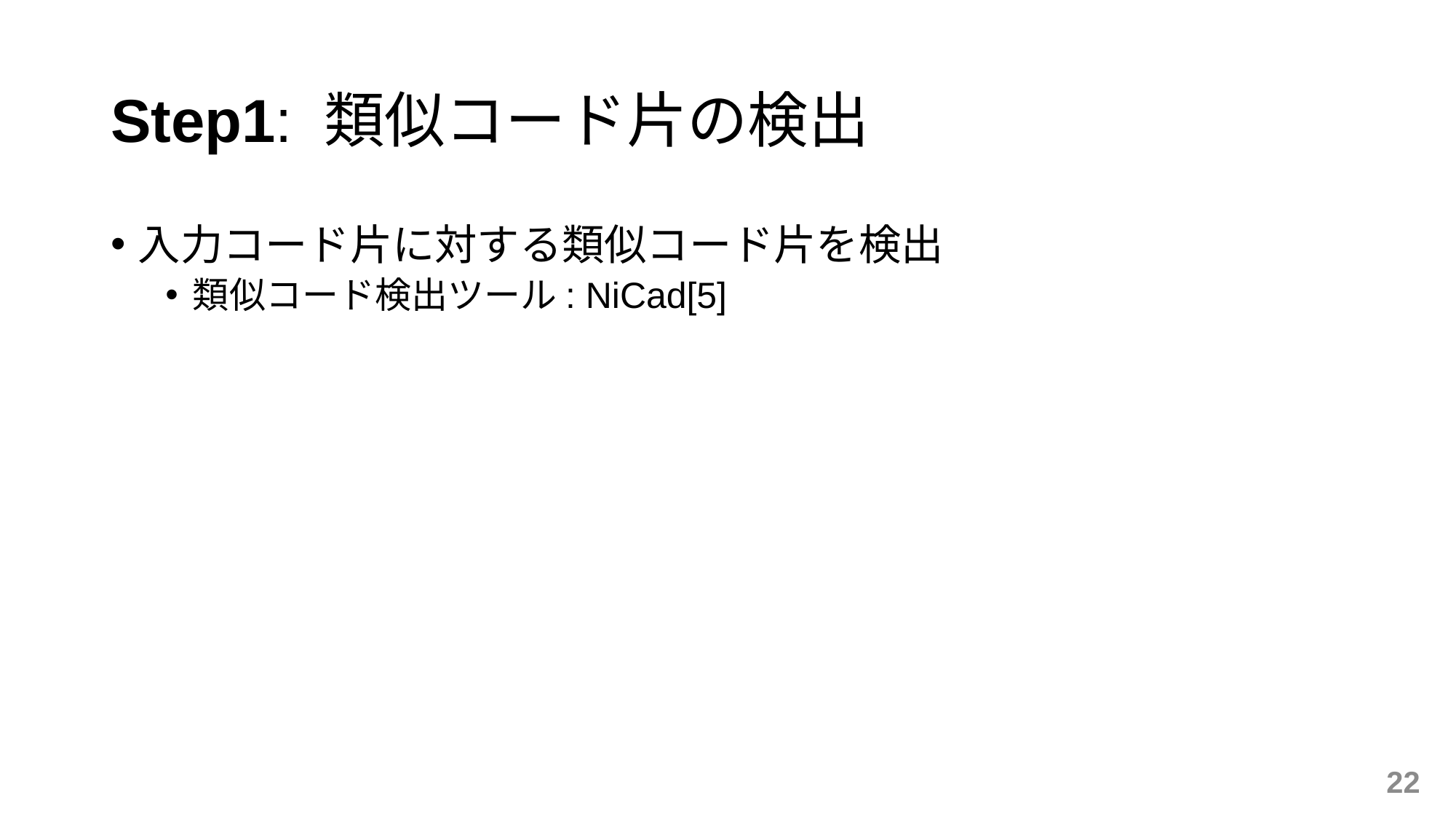

# Step1: 類似コード片の検出
入力コード片に対する類似コード片を検出
類似コード検出ツール: NiCad[5]
22